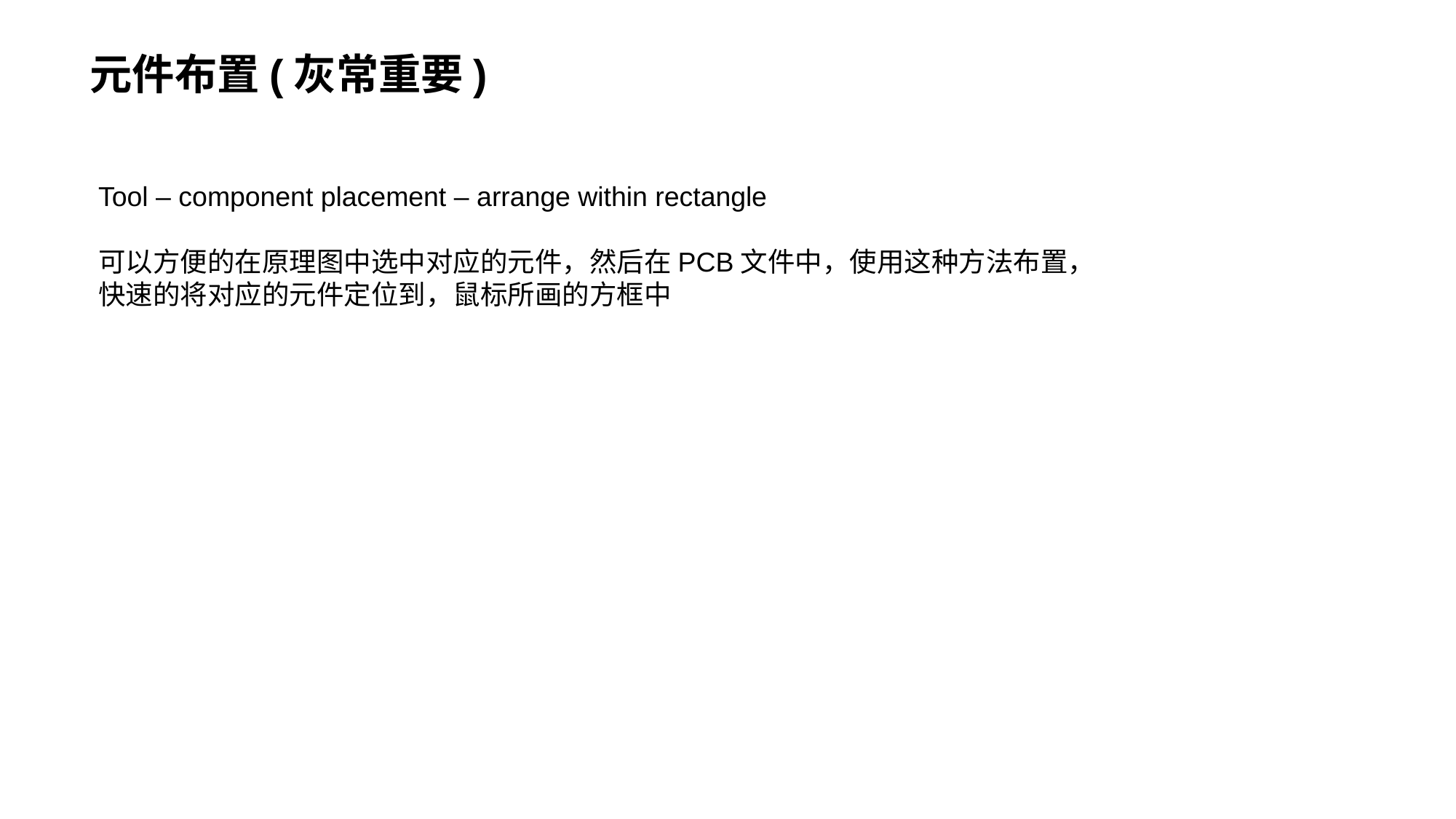

元件布置(灰常重要)
Tool – component placement – arrange within rectangle

可以方便的在原理图中选中对应的元件，然后在PCB文件中，使用这种方法布置，快速的将对应的元件定位到，鼠标所画的方框中